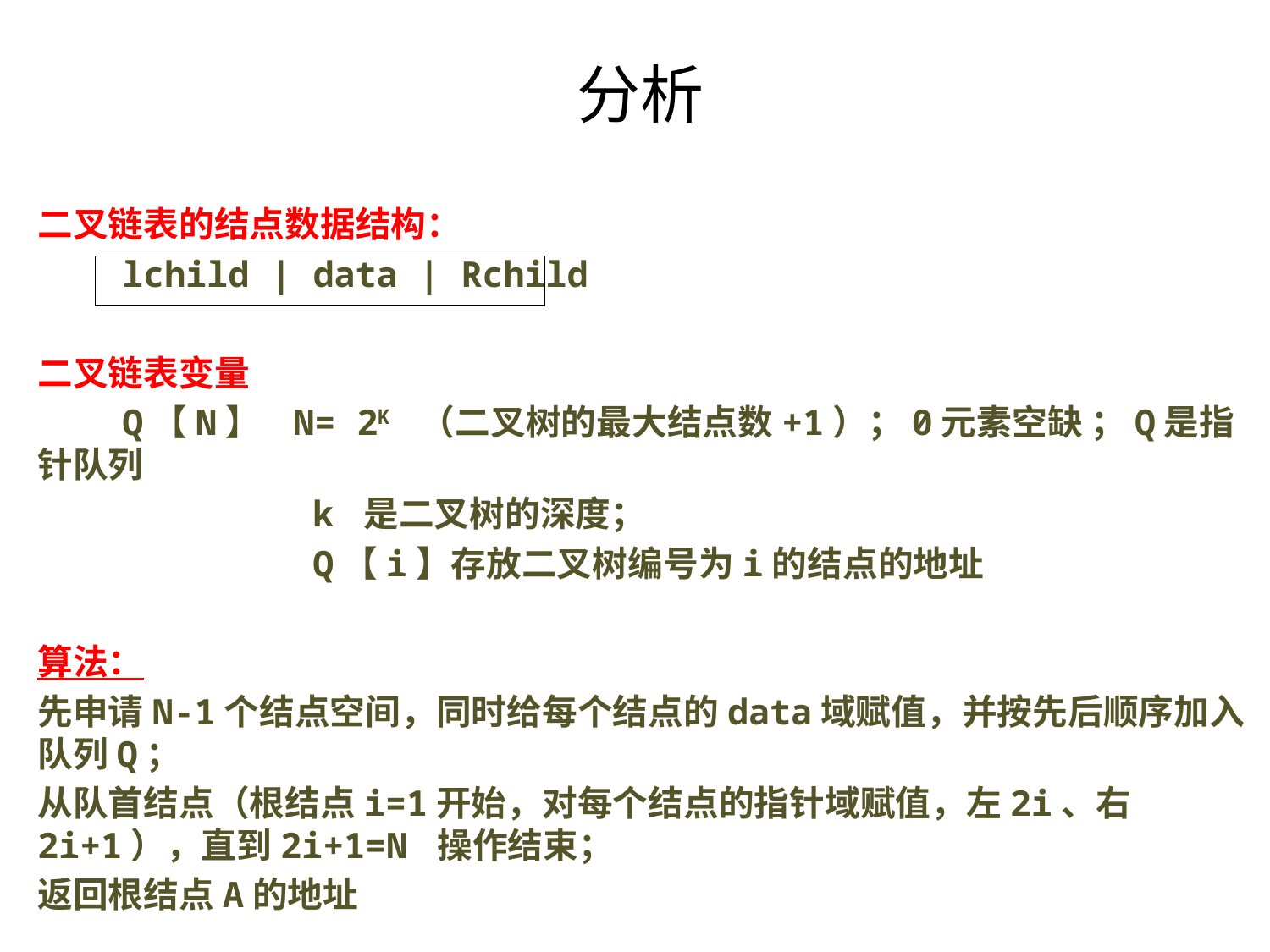

# 分析
二叉链表的结点数据结构：
    lchild | data | Rchild

二叉链表变量
    Q【N】   N= 2K （二叉树的最大结点数+1）；0元素空缺 ；Q是指针队列
             k 是二叉树的深度；
             Q【i】存放二叉树编号为i的结点的地址

算法：
先申请N-1个结点空间，同时给每个结点的data域赋值，并按先后顺序加入队列Q；
从队首结点（根结点i=1开始，对每个结点的指针域赋值，左2i、右2i+1），直到2i+1=N 操作结束；
返回根结点A的地址

78